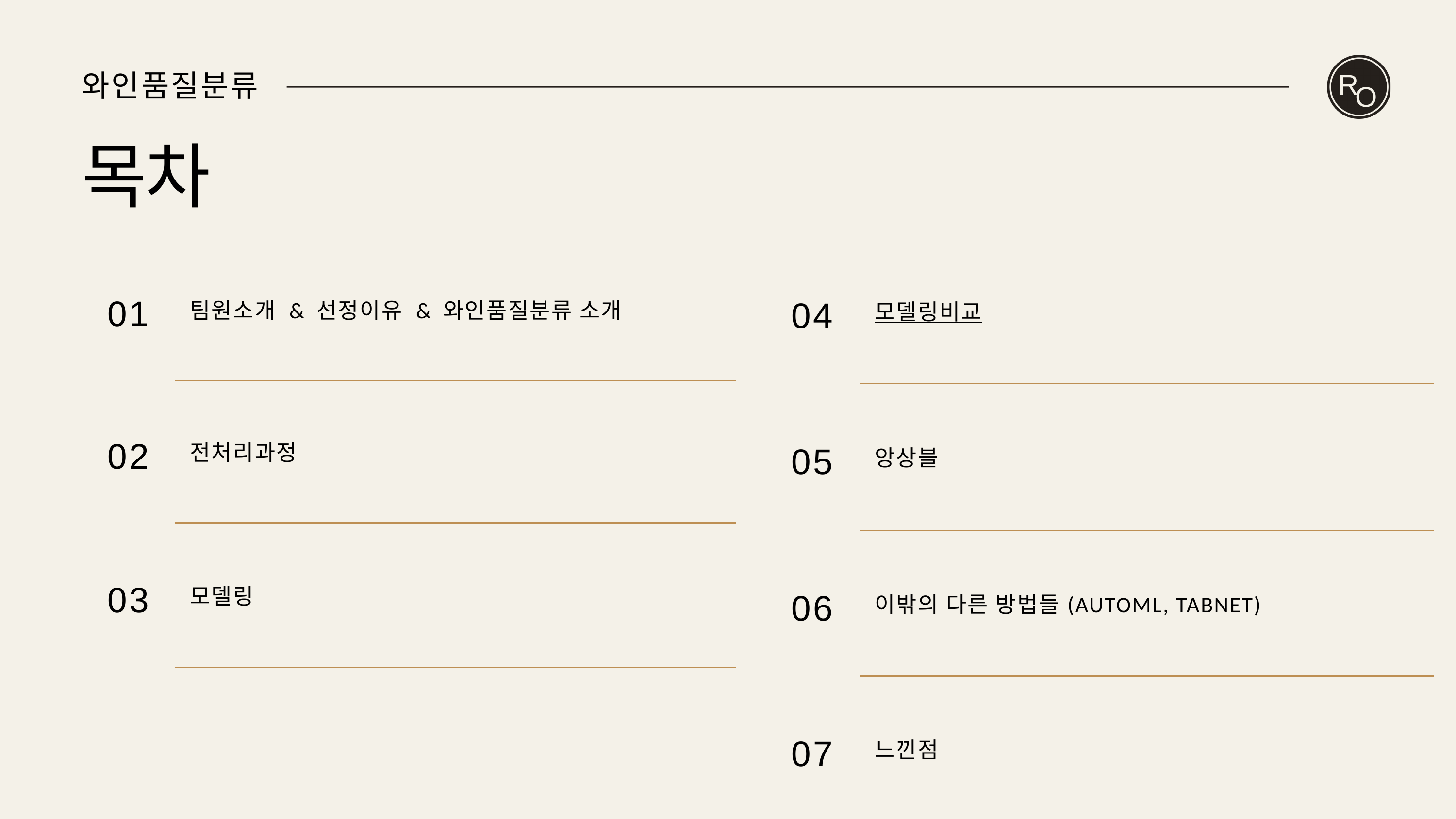

R
O
와인품질분류

목차
| 01 | 팀원소개 & 선정이유 & 와인품질분류 소개 |
| --- | --- |
| 02 | 전처리과정 |
| 03 | 모델링 |
| 03 | 모델링 |
| 03 | 모델링 |
| 04 | 모델링비교 |
| --- | --- |
| 05 | 앙상블 |
| 06 | 이밖의 다른 방법들(AUTOML, TABNET) |
| 07 | 느낀점 |